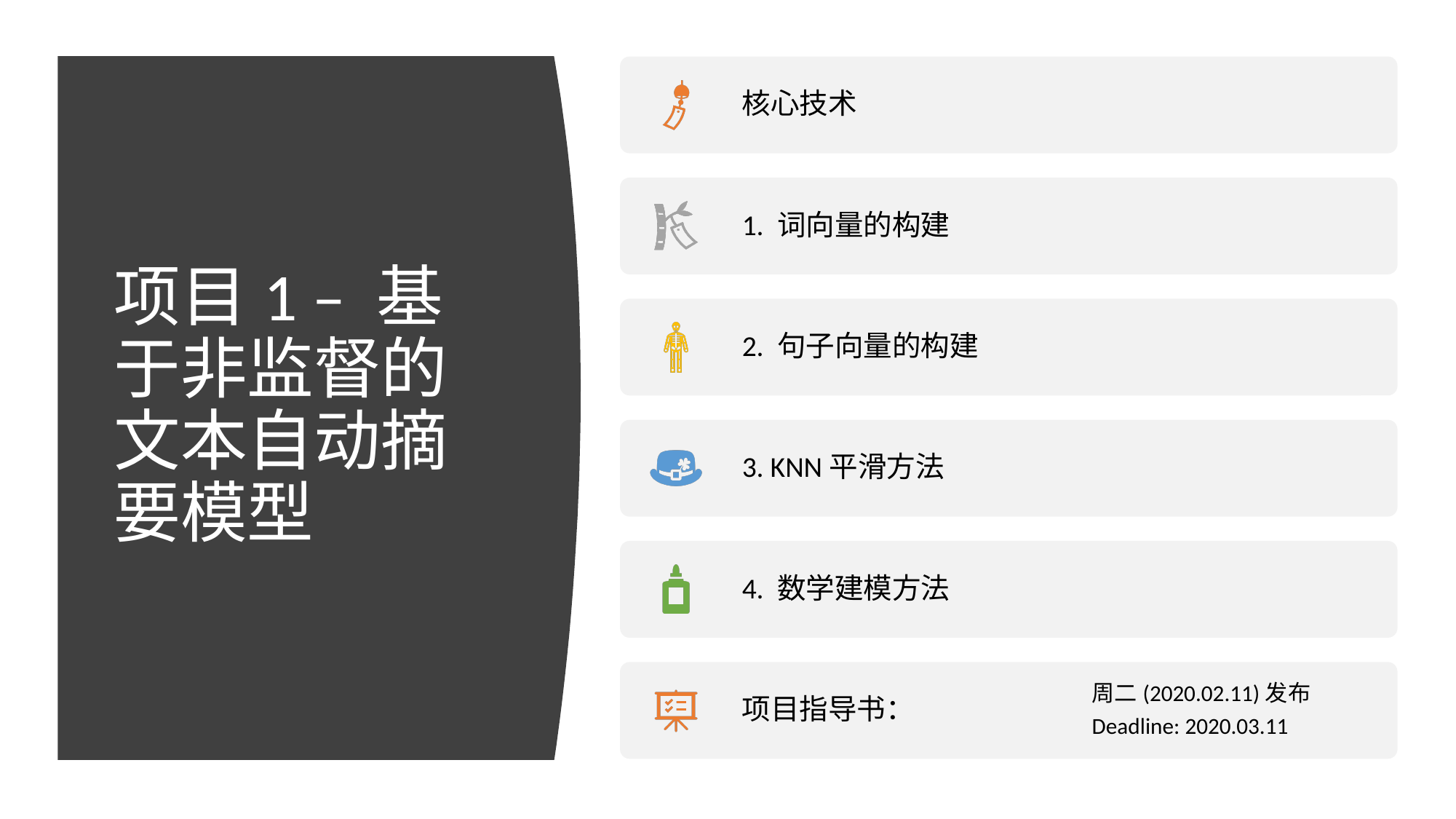

核心技术
1. 词向量的构建
2. 句子向量的构建
3. KNN平滑方法
4. 数学建模方法
项目指导书：
周二(2020.02.11)发布
Deadline: 2020.03.11

# 项目1 – 基于非监督的文本自动摘要模型